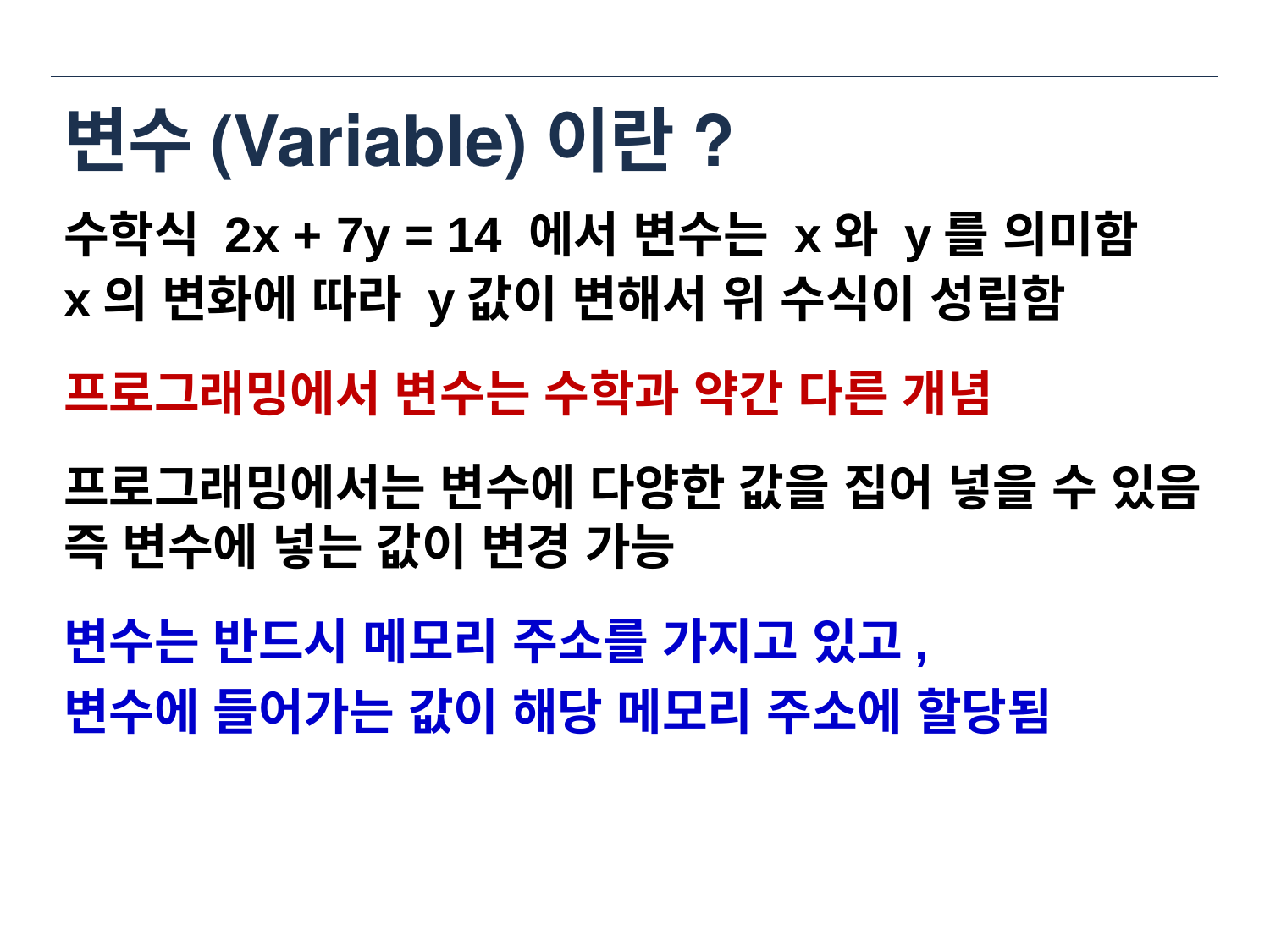

# 변수(Variable)이란?
수학식 2x + 7y = 14 에서 변수는 x와 y를 의미함
x의 변화에 따라 y값이 변해서 위 수식이 성립함
프로그래밍에서 변수는 수학과 약간 다른 개념
프로그래밍에서는 변수에 다양한 값을 집어 넣을 수 있음 즉 변수에 넣는 값이 변경 가능
변수는 반드시 메모리 주소를 가지고 있고,
변수에 들어가는 값이 해당 메모리 주소에 할당됨